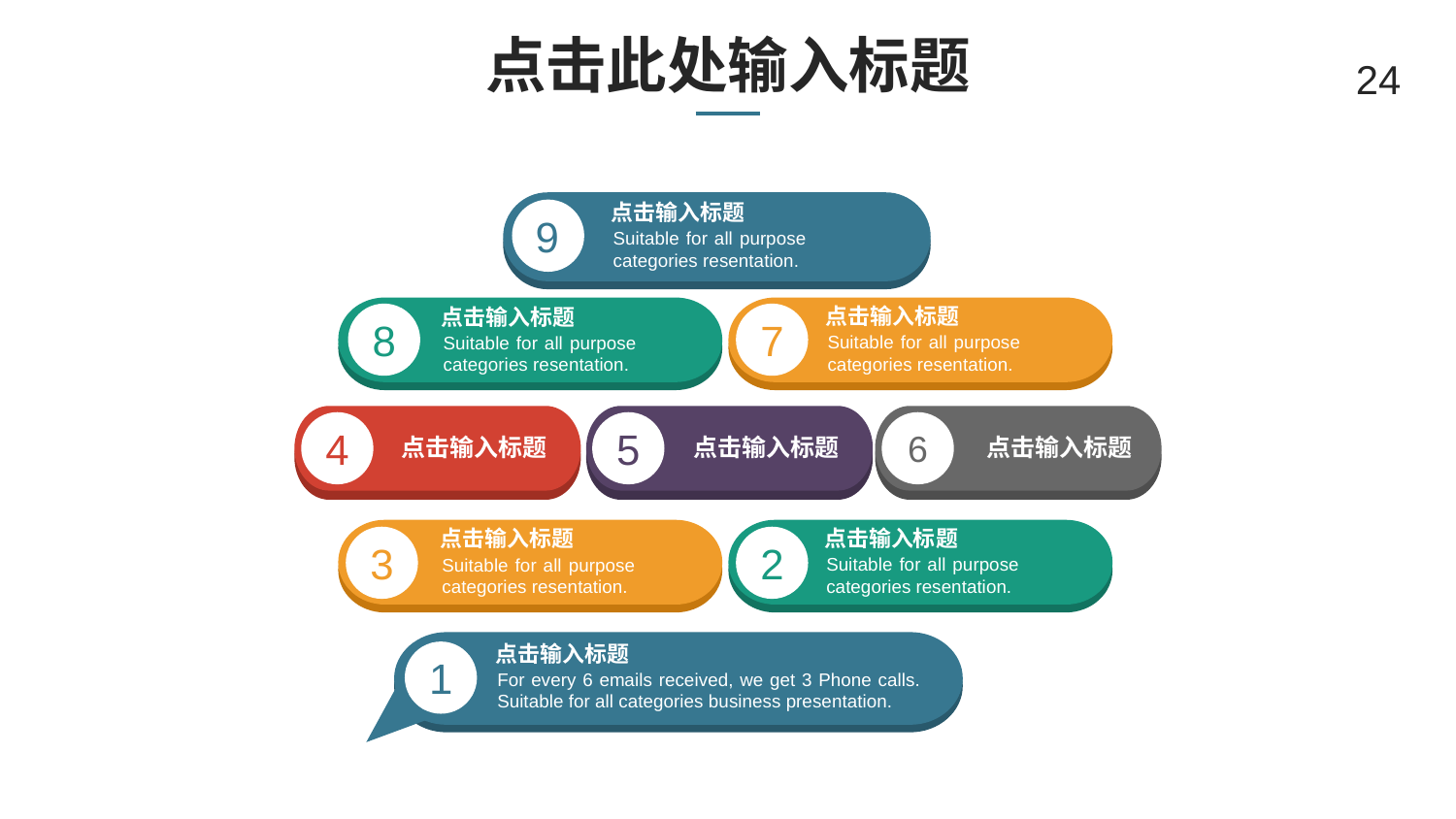

# 点击此处输入标题
24

点击输入标题

9
Suitable for all purpose categories resentation.

点击输入标题
点击输入标题

8
7
Suitable for all purpose categories resentation.
Suitable for all purpose categories resentation.

4
5
6
点击输入标题
点击输入标题
点击输入标题

点击输入标题
点击输入标题

3
2
Suitable for all purpose categories resentation.
Suitable for all purpose categories resentation.

点击输入标题

1
For every 6 emails received, we get 3 Phone calls. Suitable for all categories business presentation.